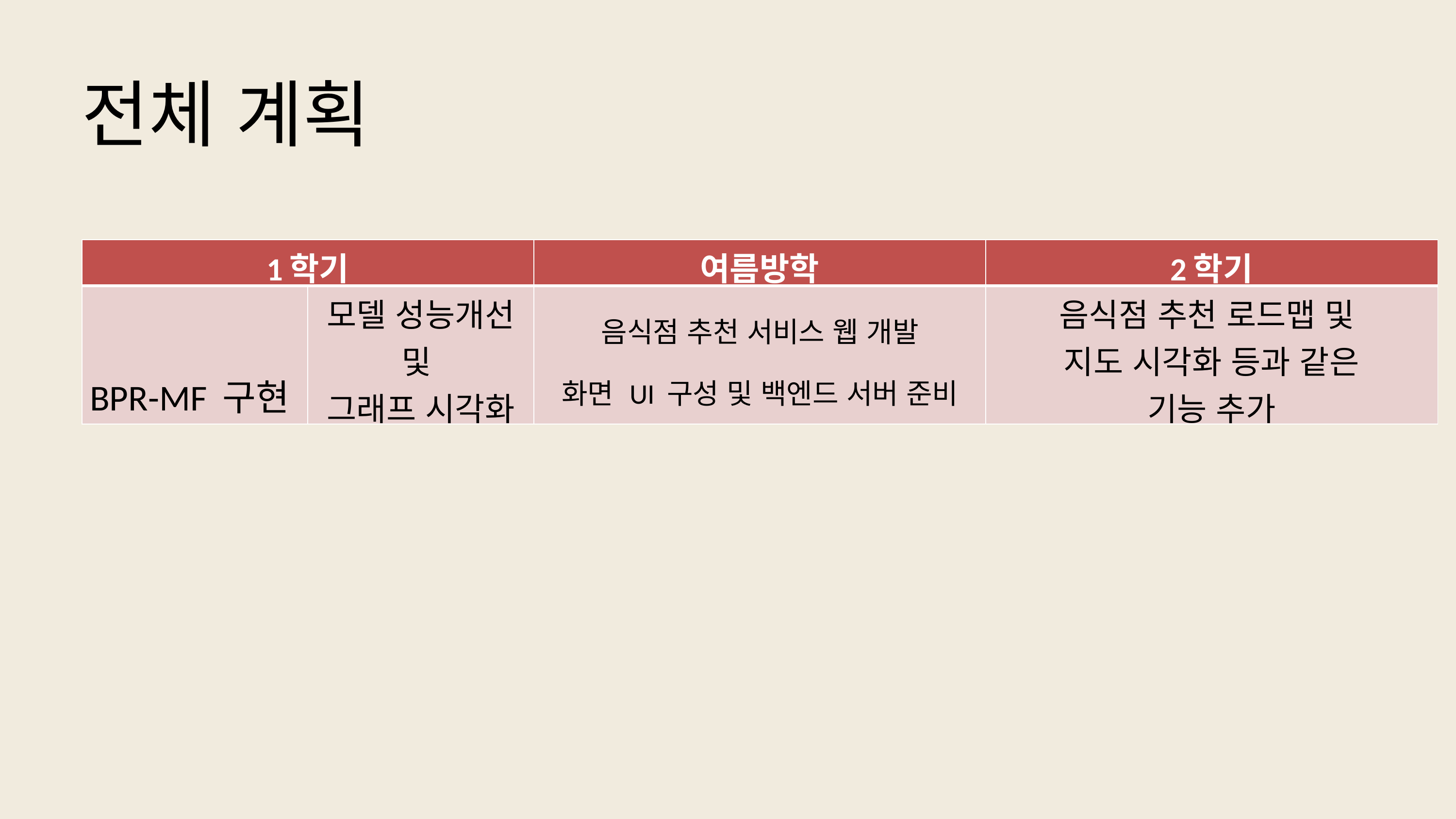

전체 계획
| 1학기 |  | 여름방학 | 2학기 |
| --- | --- | --- | --- |
| BPR-MF 구현 | 모델 성능개선 및 그래프 시각화 | 음식점 추천 서비스 웹 개발 화면 UI 구성 및 백엔드 서버 준비 | 음식점 추천 로드맵 및 지도 시각화 등과 같은 기능 추가 |